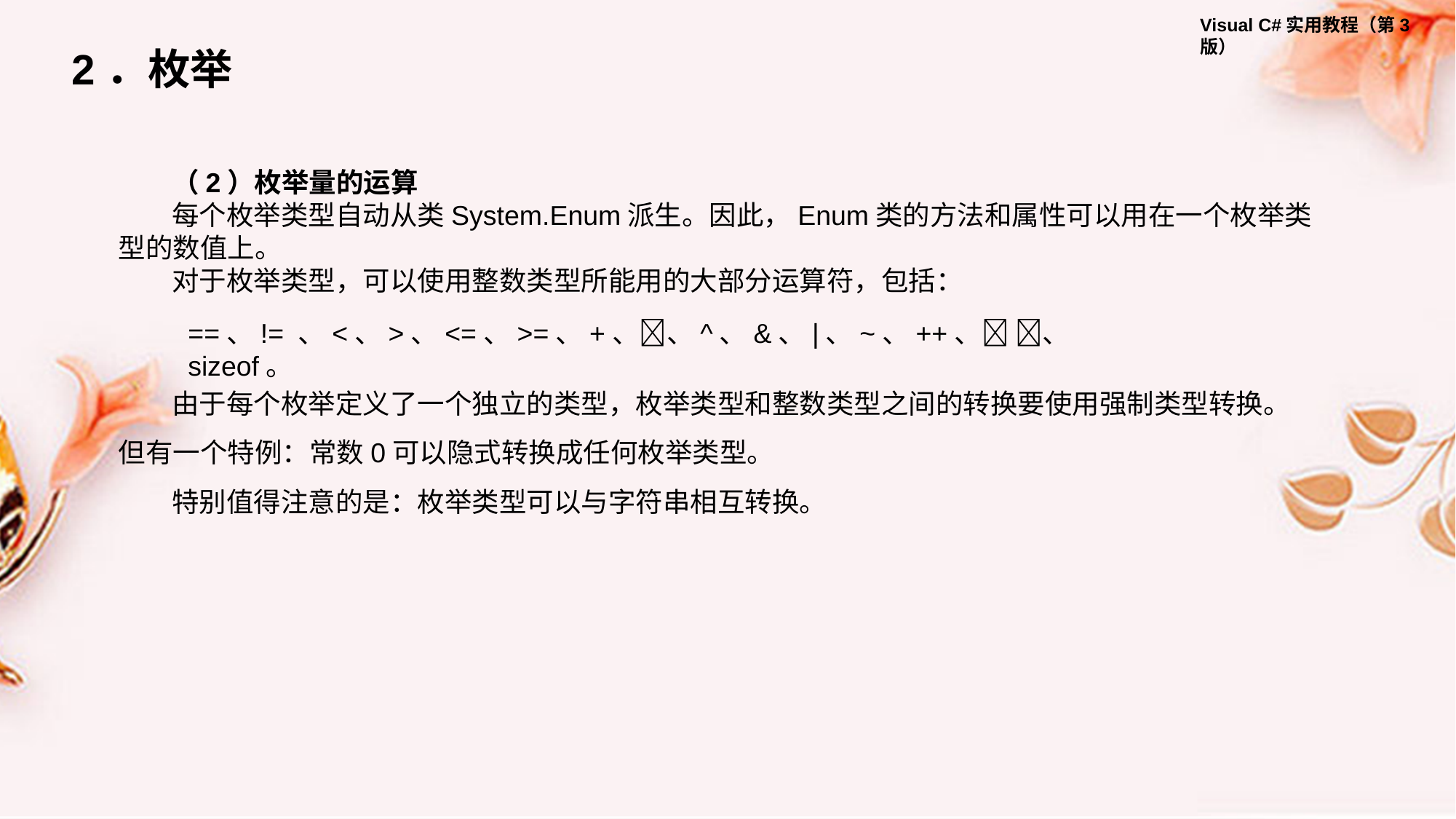

2．枚举
（2）枚举量的运算
每个枚举类型自动从类System.Enum派生。因此，Enum类的方法和属性可以用在一个枚举类型的数值上。
对于枚举类型，可以使用整数类型所能用的大部分运算符，包括：
==、!= 、<、>、<=、>=、+、−、^、&、|、~、++、− −、sizeof。
由于每个枚举定义了一个独立的类型，枚举类型和整数类型之间的转换要使用强制类型转换。但有一个特例：常数0可以隐式转换成任何枚举类型。
特别值得注意的是：枚举类型可以与字符串相互转换。